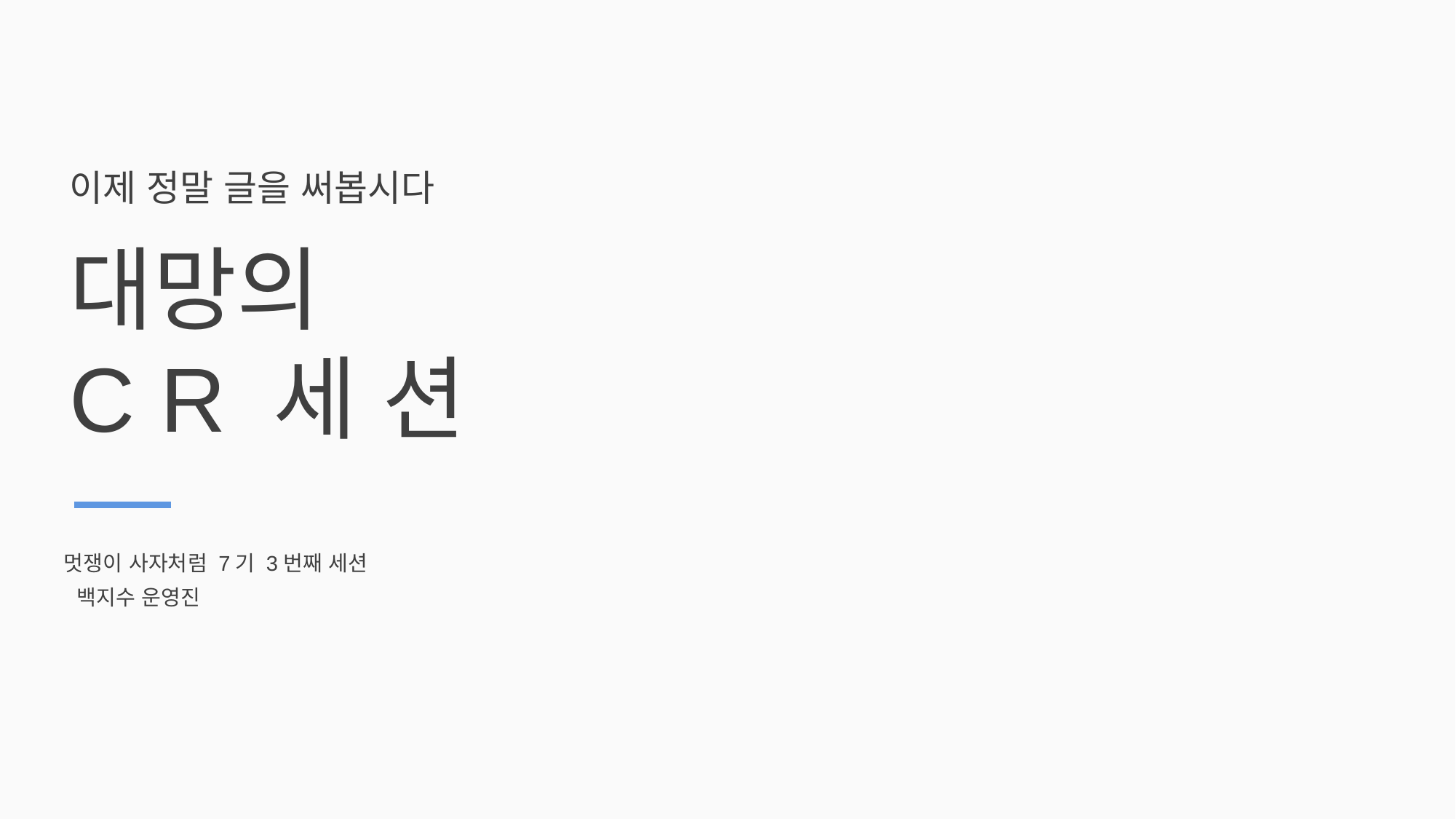

이제 정말 글을 써봅시다
대망의
C R 세 션
멋쟁이 사자처럼 7기 3번째 세션
백지수 운영진